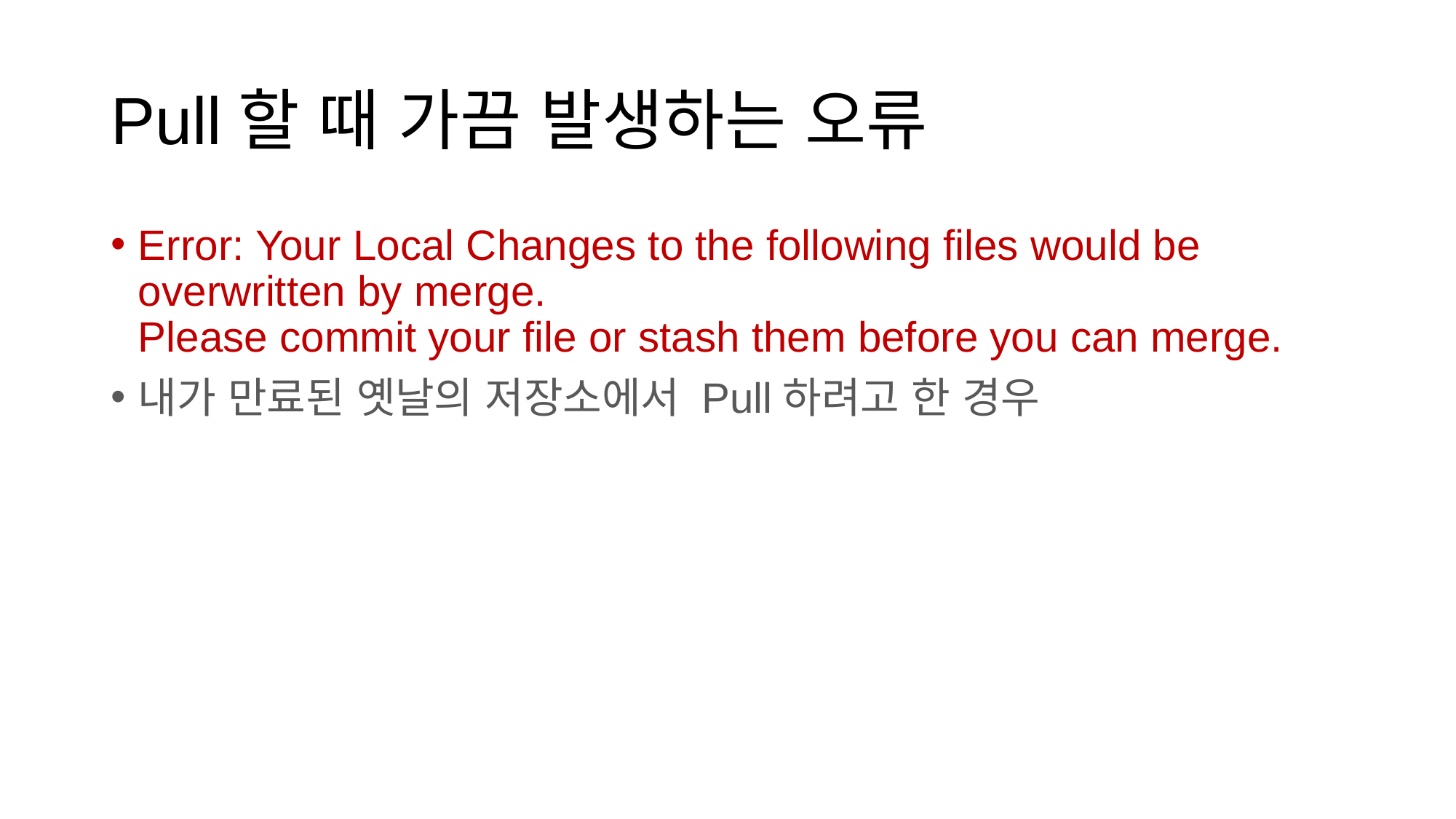

# Pull할 때 가끔 발생하는 오류
Error: Your Local Changes to the following files would be overwritten by merge.
Please commit your file or stash them before you can merge.
내가 만료된 옛날의 저장소에서 Pull하려고 한 경우